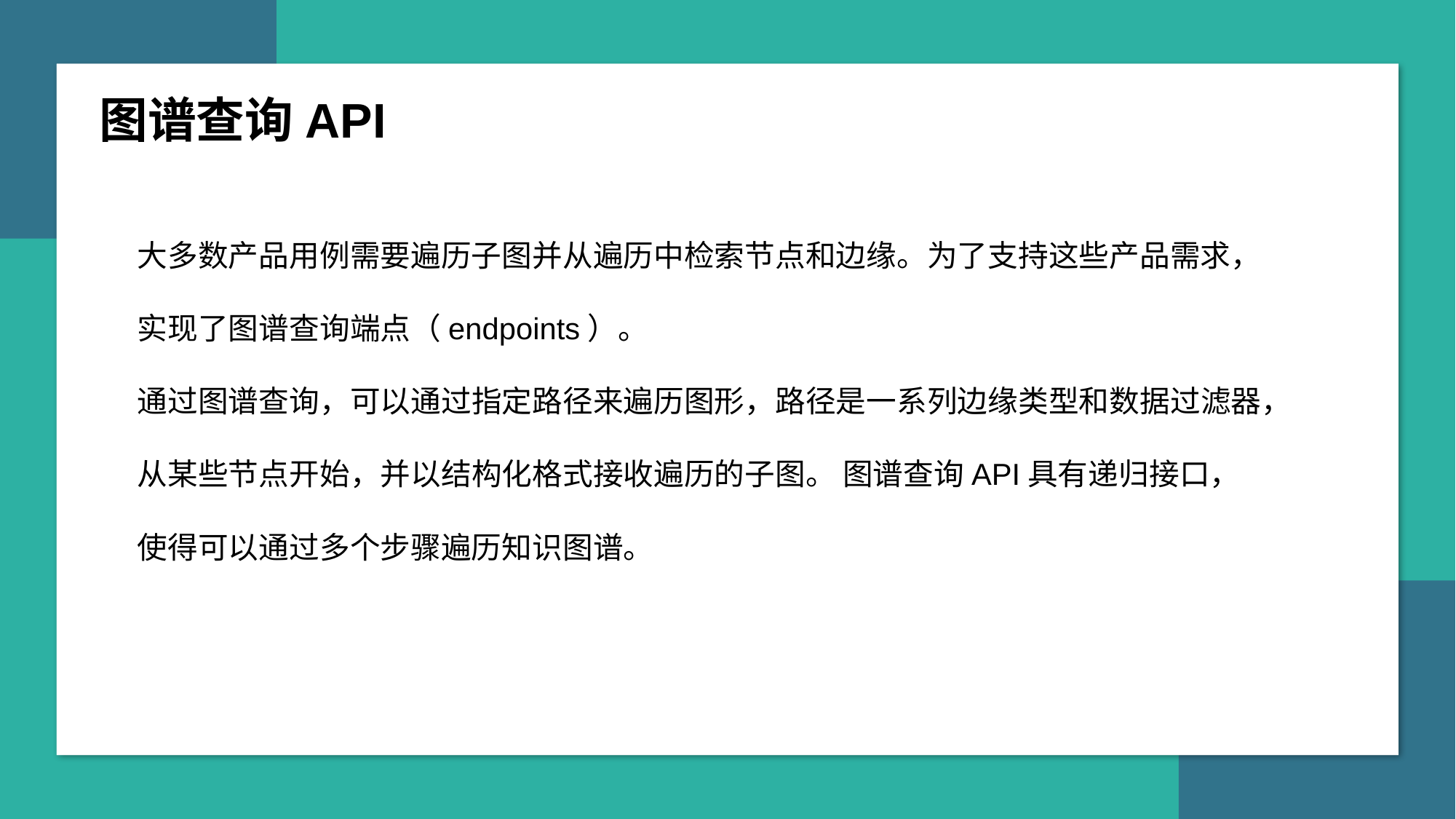

另一个商业知识Uber也发布了类似的知识图谱，为其“Uber Eats”送货服务提供食品和餐馆方面的知识图谱。他们的目标是为那些不确定自己在寻找哪种食物的用户提供语义搜索功能和推荐。
图谱由eBay发布，它对产品描述和购物行为模式进行编码，并用于增强会话代理，帮助用户通过自然语言界面
图谱查询API
大多数产品用例需要遍历子图并从遍历中检索节点和边缘。为了支持这些产品需求，实现了图谱查询端点（endpoints）。
通过图谱查询，可以通过指定路径来遍历图形，路径是一系列边缘类型和数据过滤器，从某些节点开始，并以结构化格式接收遍历的子图。 图谱查询API具有递归接口，使得可以通过多个步骤遍历知识图谱。